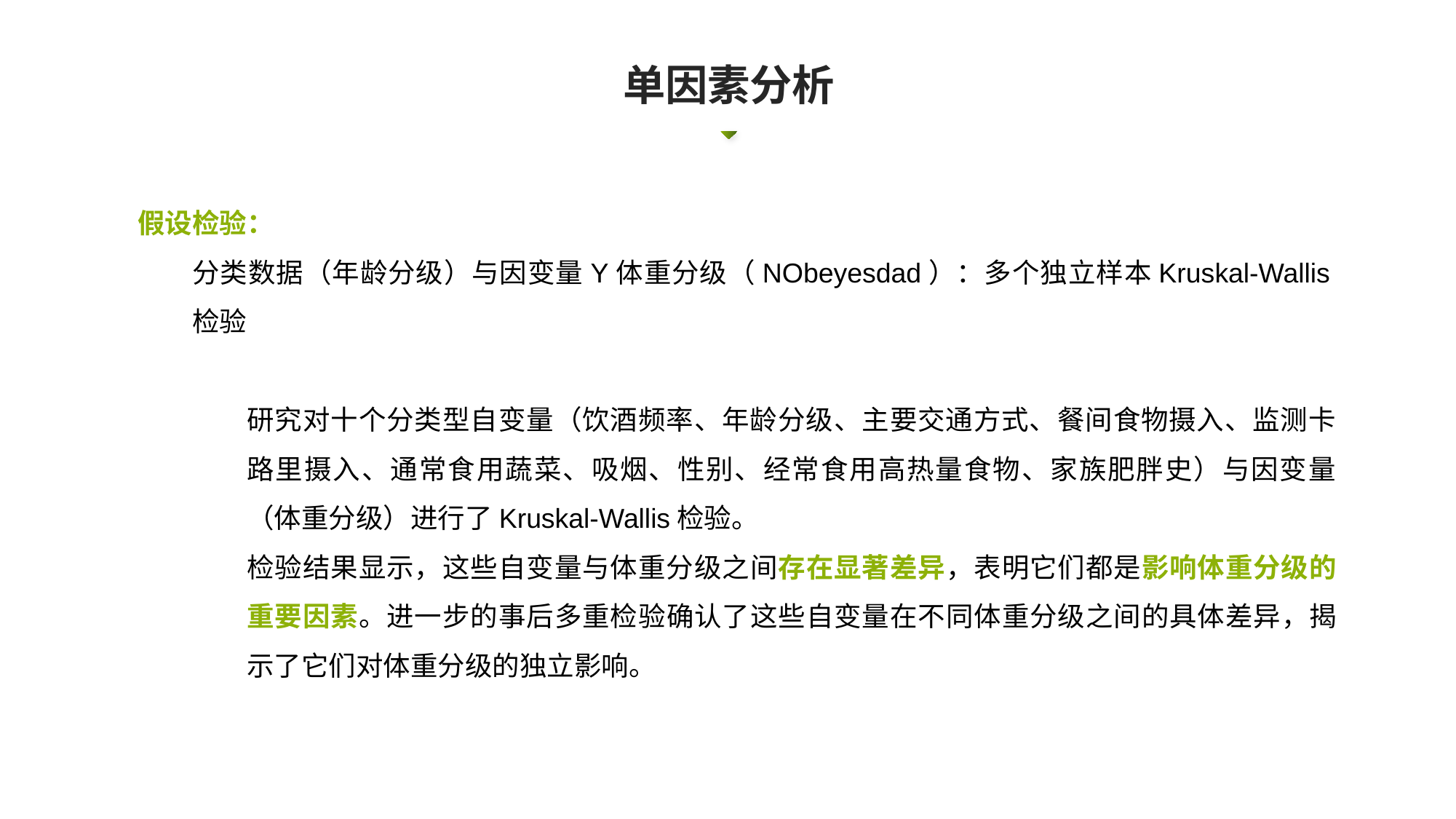

单因素分析

假设检验：
分类数据（年龄分级）与因变量Y体重分级（NObeyesdad）：多个独立样本Kruskal-Wallis检验

研究对十个分类型自变量（饮酒频率、年龄分级、主要交通方式、餐间食物摄入、监测卡路里摄入、通常食用蔬菜、吸烟、性别、经常食用高热量食物、家族肥胖史）与因变量（体重分级）进行了Kruskal-Wallis检验。
检验结果显示，这些自变量与体重分级之间存在显著差异，表明它们都是影响体重分级的重要因素。进一步的事后多重检验确认了这些自变量在不同体重分级之间的具体差异，揭示了它们对体重分级的独立影响。